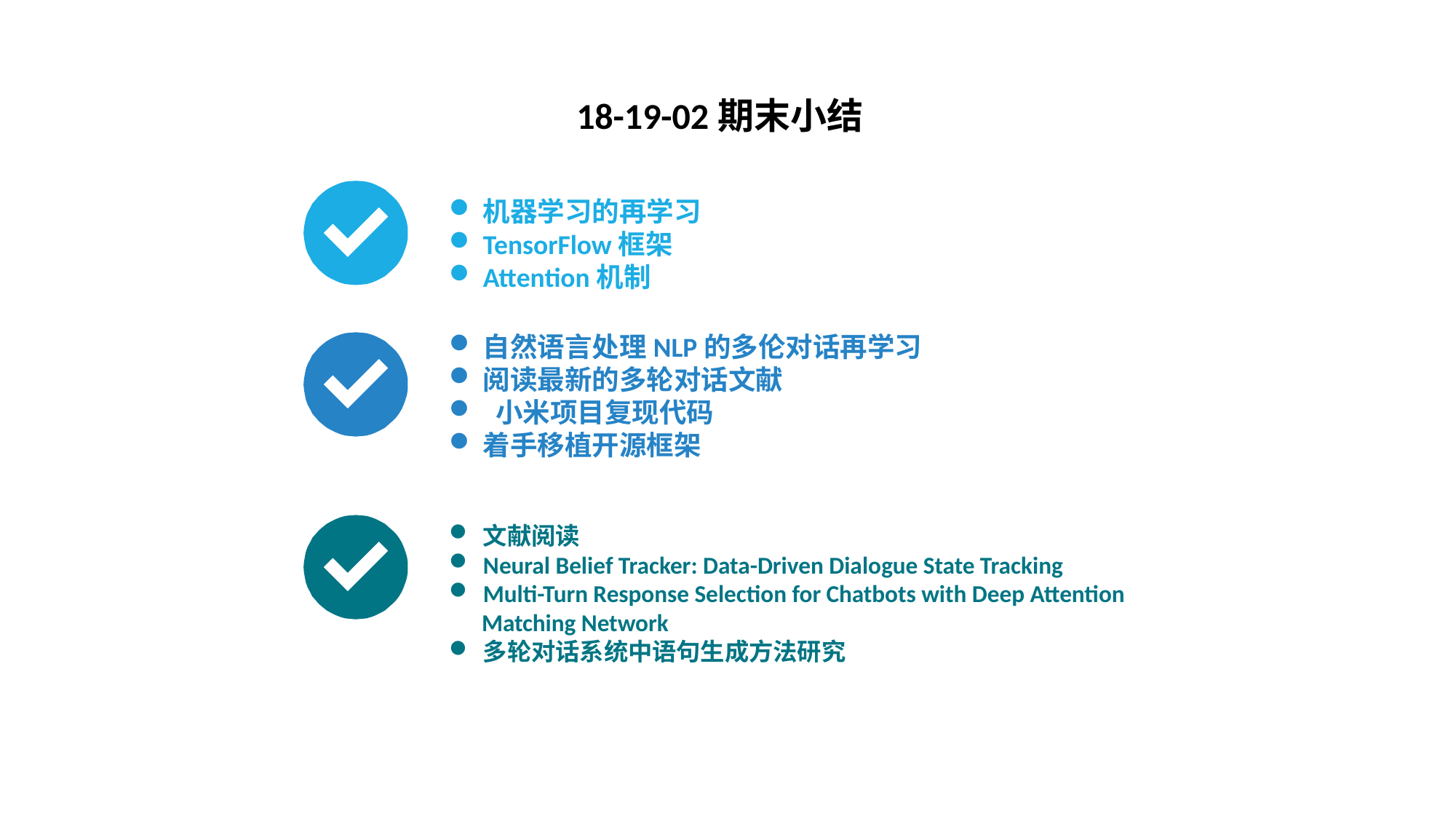

18-19-02期末小结

机器学习的再学习
TensorFlow框架
Attention机制

自然语言处理NLP的多伦对话再学习
阅读最新的多轮对话文献
 小米项目复现代码
着手移植开源框架

文献阅读
Neural Belief Tracker: Data-Driven Dialogue State Tracking
Multi-Turn Response Selection for Chatbots with Deep Attention
      Matching Network
多轮对话系统中语句生成方法研究